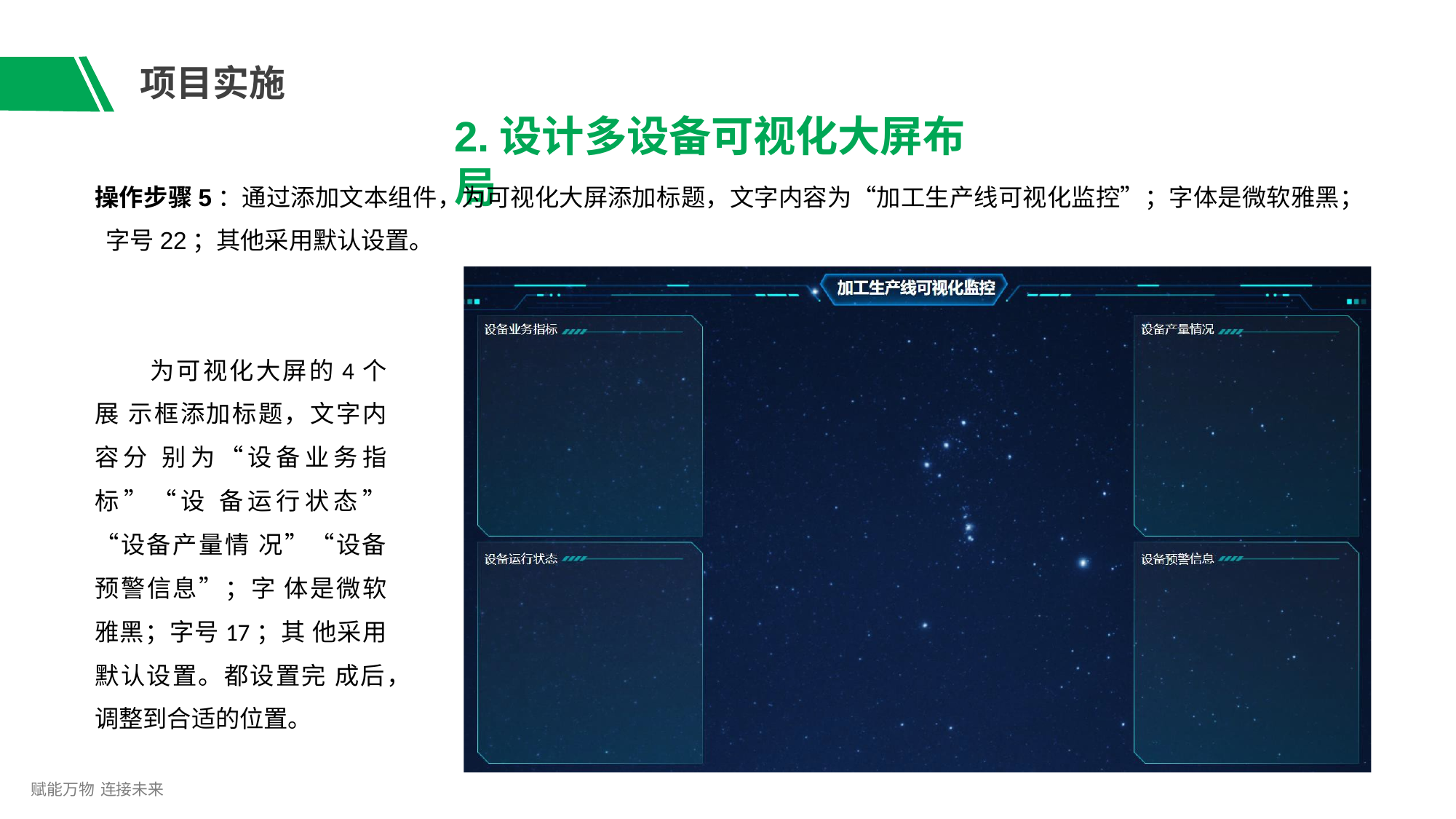

# 项目实施
2.设计多设备可视化大屏布局
操作步骤5：通过添加文本组件，为可视化大屏添加标题，文字内容为“加工生产线可视化监控”；字体是微软雅黑；  字号22；其他采用默认设置。

为可视化大屏的4个展 示框添加标题，文字内容分 别为“设备业务指标”“设 备运行状态”“设备产量情 况”“设备预警信息”；字 体是微软雅黑；字号17；其 他采用默认设置。都设置完 成后，调整到合适的位置。

赋能万物 连接未来